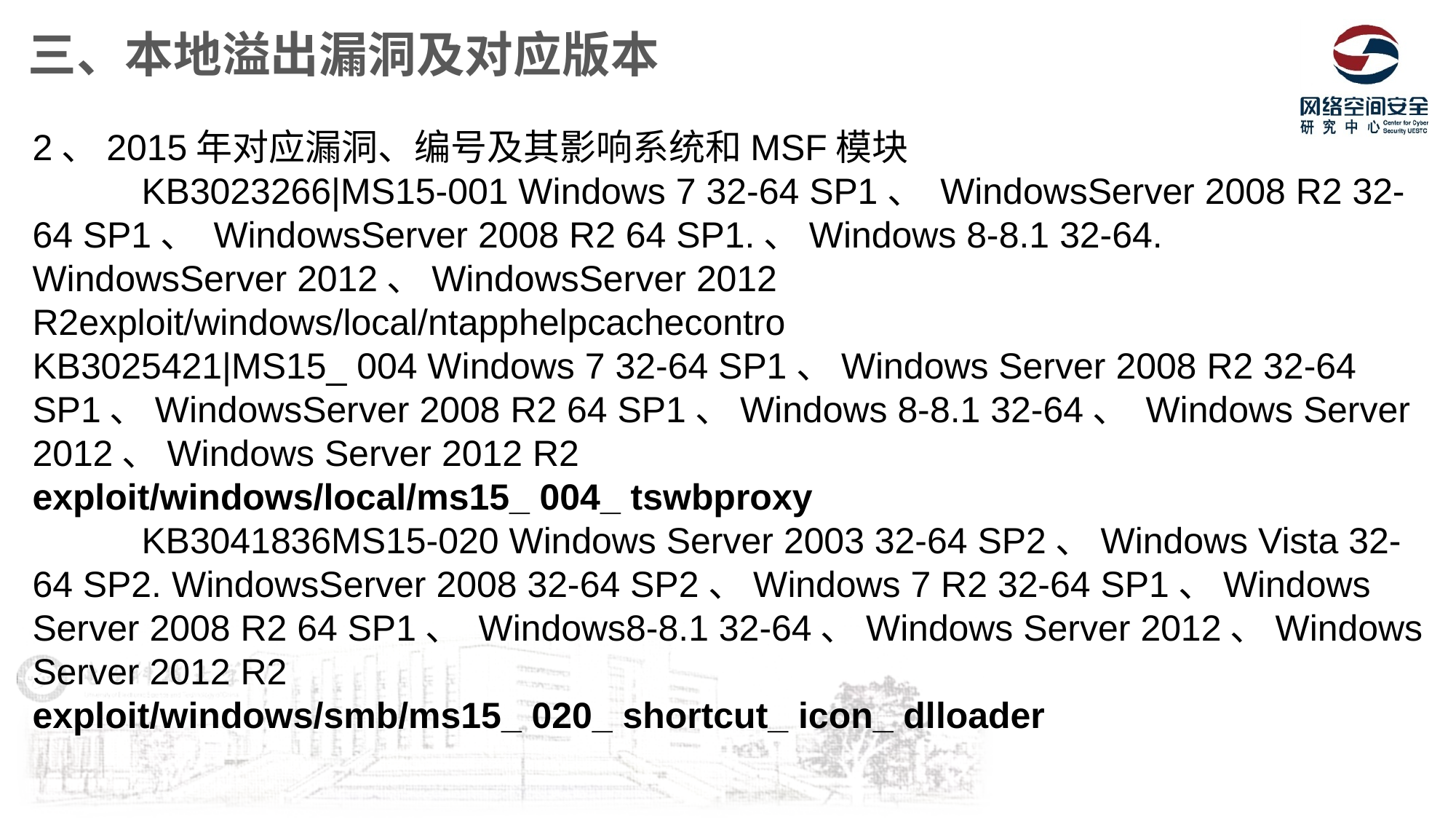

三、本地溢出漏洞及对应版本
2、2015年对应漏洞、编号及其影响系统和MSF模块
	KB3023266|MS15-001 Windows 7 32-64 SP1、 WindowsServer 2008 R2 32-64 SP1、 WindowsServer 2008 R2 64 SP1.、Windows 8-8.1 32-64. WindowsServer 2012、WindowsServer 2012 R2exploit/windows/local/ntapphelpcachecontro
KB3025421|MS15_ 004 Windows 7 32-64 SP1、Windows Server 2008 R2 32-64 SP1、WindowsServer 2008 R2 64 SP1、Windows 8-8.1 32-64、 Windows Server 2012、Windows Server 2012 R2
exploit/windows/local/ms15_ 004_ tswbproxy
	KB3041836MS15-020 Windows Server 2003 32-64 SP2、Windows Vista 32-64 SP2. WindowsServer 2008 32-64 SP2、Windows 7 R2 32-64 SP1、Windows Server 2008 R2 64 SP1、 Windows8-8.1 32-64、Windows Server 2012、Windows Server 2012 R2
exploit/windows/smb/ms15_ 020_ shortcut_ icon_ dlloader